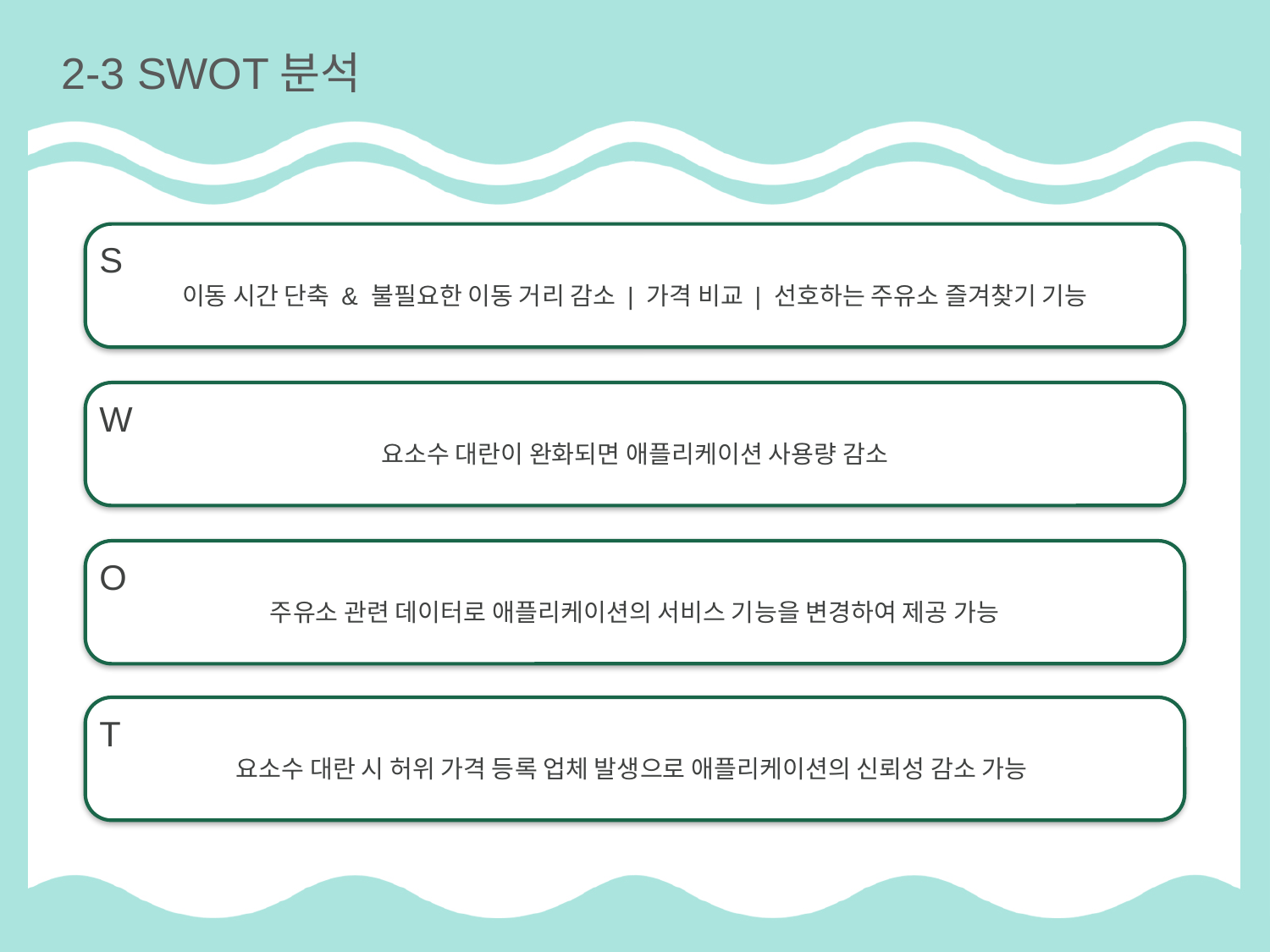

# 2-3 SWOT분석
S
이동 시간 단축 & 불필요한 이동 거리 감소 | 가격 비교 | 선호하는 주유소 즐겨찾기 기능
W
요소수 대란이 완화되면 애플리케이션 사용량 감소
O
주유소 관련 데이터로 애플리케이션의 서비스 기능을 변경하여 제공 가능
T
요소수 대란 시 허위 가격 등록 업체 발생으로 애플리케이션의 신뢰성 감소 가능